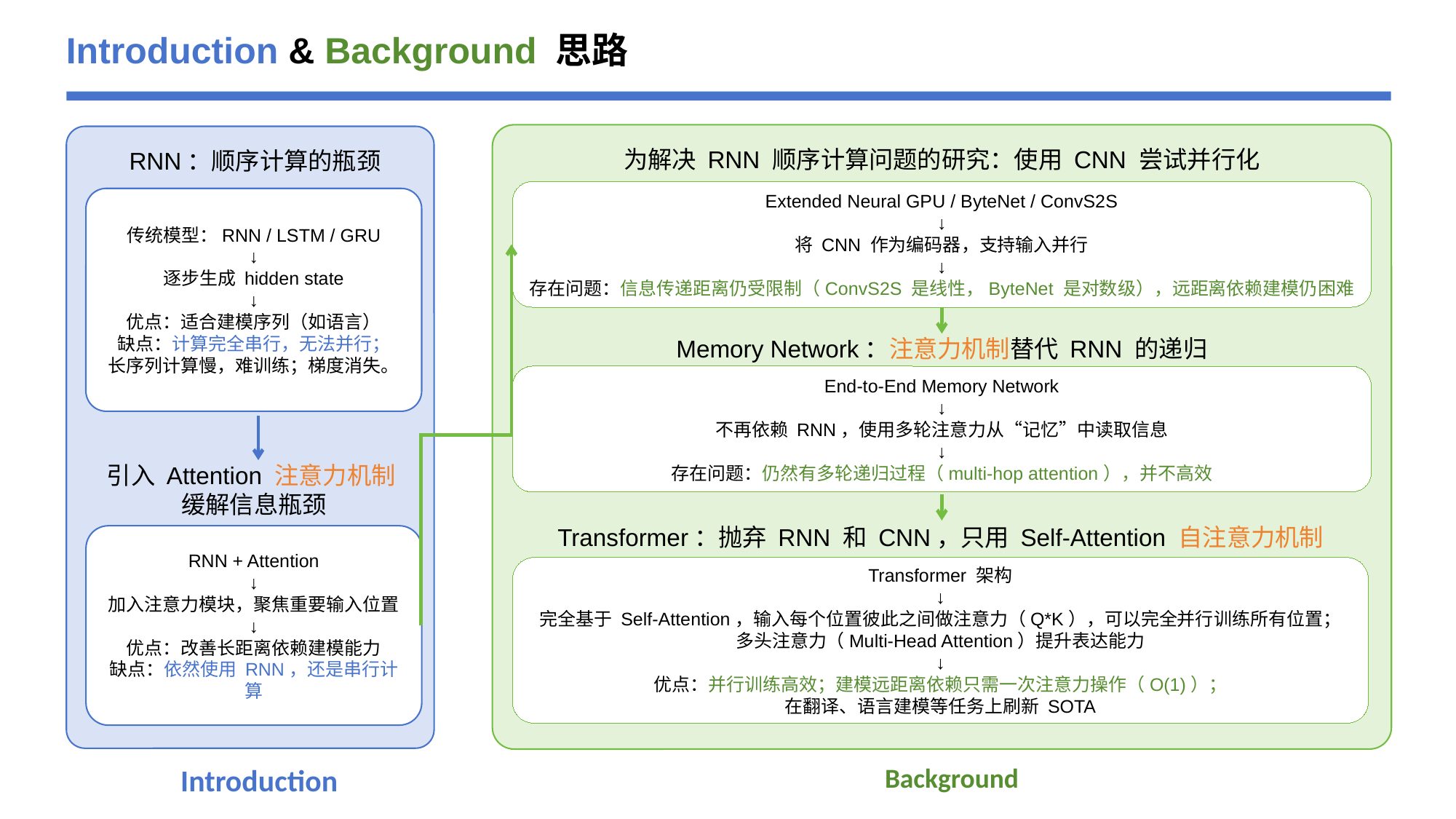

Introduction & Background 思路

为解决 RNN 顺序计算问题的研究：使用 CNN 尝试并行化
RNN：顺序计算的瓶颈
Extended Neural GPU / ByteNet / ConvS2S
↓
将 CNN 作为编码器，支持输入并行
↓
存在问题：信息传递距离仍受限制（ConvS2S 是线性，ByteNet 是对数级），远距离依赖建模仍困难
传统模型：RNN / LSTM / GRU
↓
逐步生成 hidden state
↓
优点：适合建模序列（如语言）
缺点：计算完全串行，无法并行；
长序列计算慢，难训练；梯度消失。
Memory Network：注意力机制替代 RNN 的递归
End-to-End Memory Network
↓
不再依赖 RNN，使用多轮注意力从“记忆”中读取信息
↓
存在问题：仍然有多轮递归过程（multi-hop attention），并不高效
引入 Attention 注意力机制
缓解信息瓶颈
Transformer：抛弃 RNN 和 CNN，只用 Self-Attention 自注意力机制
RNN + Attention
↓
加入注意力模块，聚焦重要输入位置
↓
优点：改善长距离依赖建模能力
缺点：依然使用 RNN，还是串行计算
Transformer 架构
↓
完全基于 Self-Attention，输入每个位置彼此之间做注意力（Q*K），可以完全并行训练所有位置；
多头注意力（Multi-Head Attention）提升表达能力
↓
优点：并行训练高效；建模远距离依赖只需一次注意力操作（O(1)）；
在翻译、语言建模等任务上刷新 SOTA
Background
Introduction